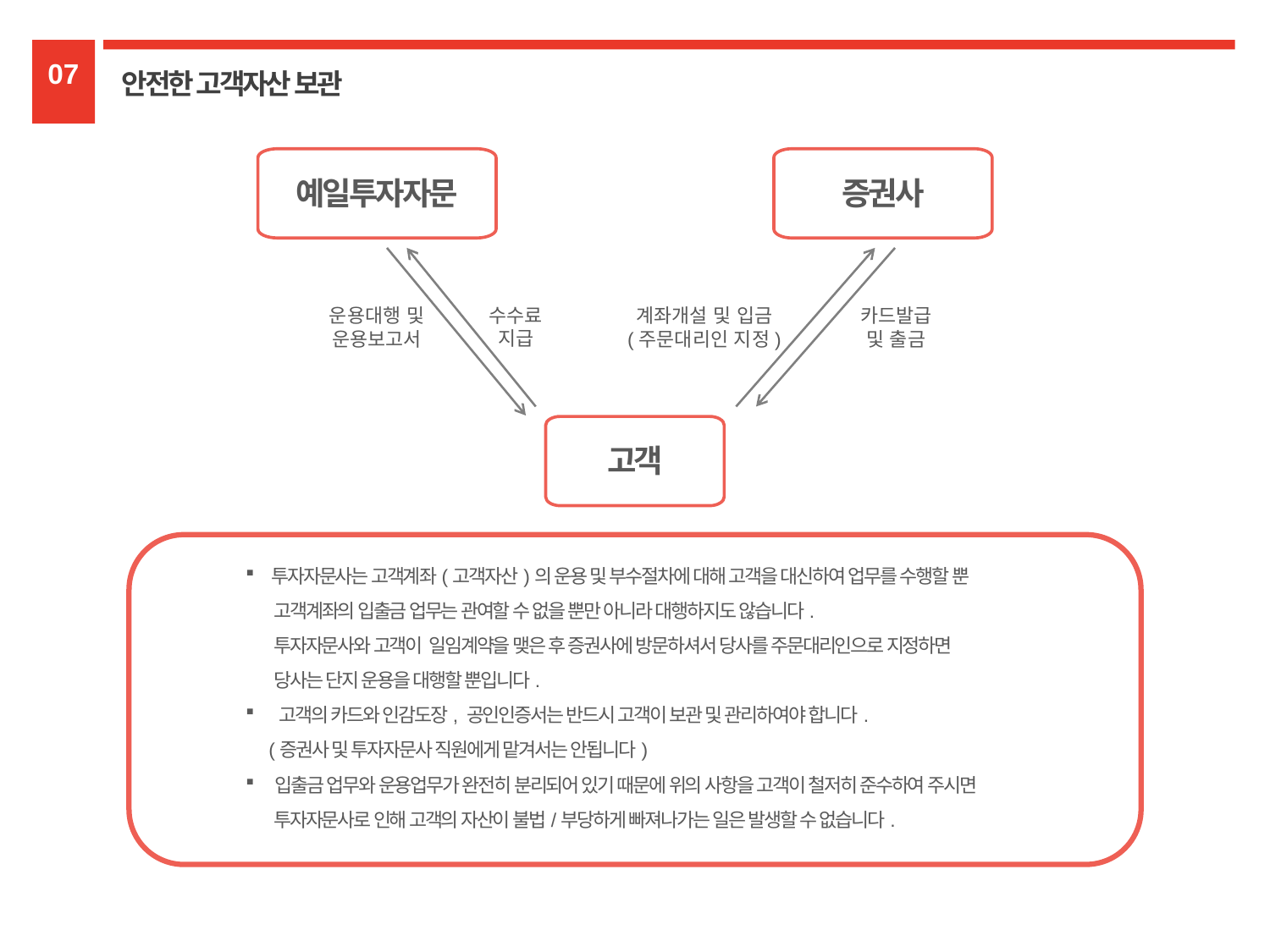

07
안전한 고객자산 보관

예일투자자문

증권사
수수료
지급
운용대행 및
운용보고서
계좌개설 및 입금
(주문대리인 지정)
카드발급
및 출금

고객

    투자자문사는 고객계좌(고객자산)의 운용 및 부수절차에 대해 고객을 대신하여 업무를 수행할 뿐
      고객계좌의 입출금 업무는 관여할 수 없을 뿐만 아니라 대행하지도 않습니다.
      투자자문사와 고객이  일임계약을 맺은 후 증권사에 방문하셔서 당사를 주문대리인으로 지정하면
      당사는 단지 운용을 대행할 뿐입니다.
     고객의 카드와 인감도장, 공인인증서는 반드시 고객이 보관 및 관리하여야 합니다.
      (증권사 및 투자자문사 직원에게 맡겨서는 안됩니다)
    입출금 업무와 운용업무가 완전히 분리되어 있기 때문에 위의 사항을 고객이 철저히 준수하여 주시면
      투자자문사로 인해 고객의 자산이 불법/부당하게 빠져나가는 일은 발생할 수 없습니다.